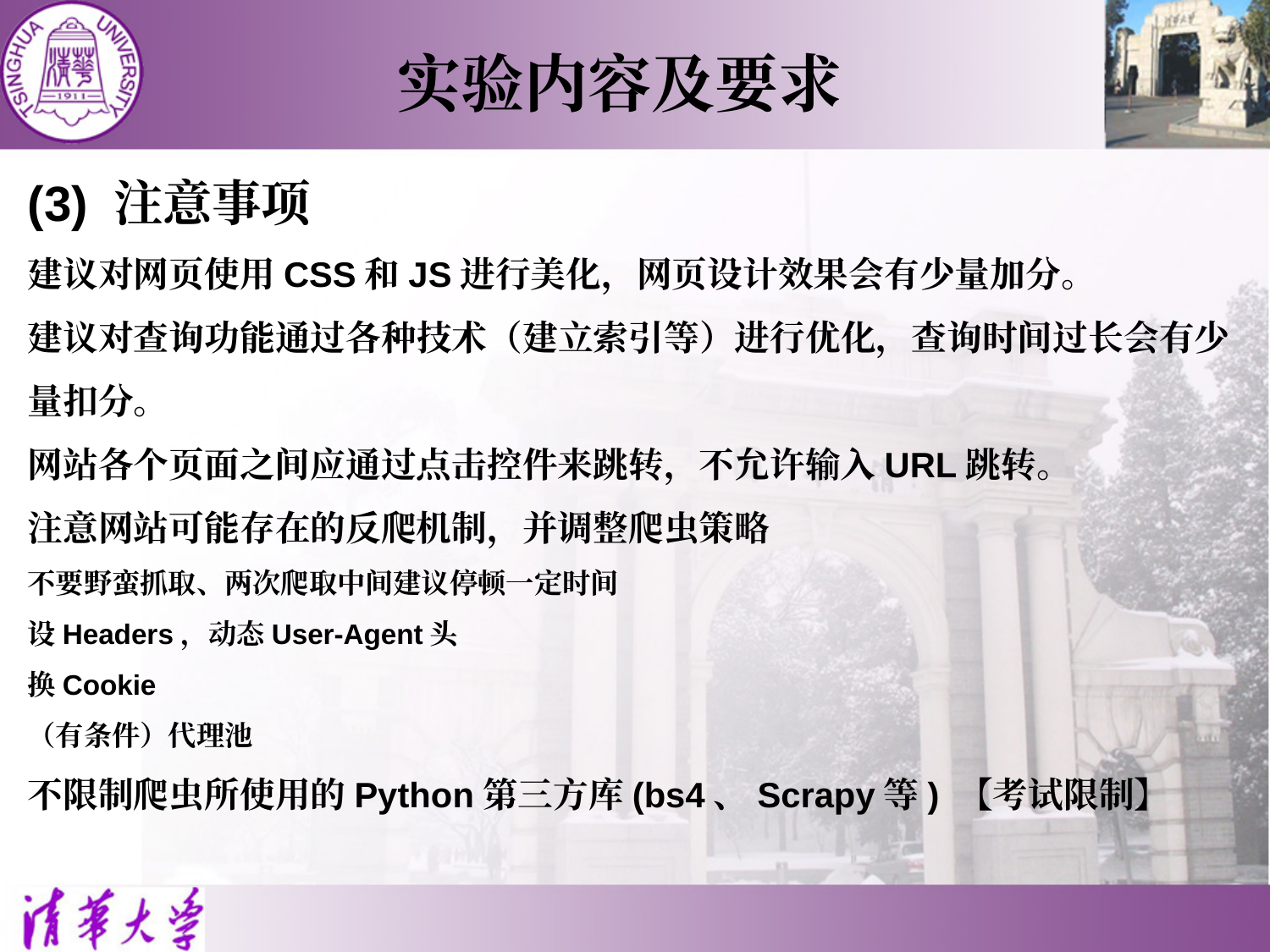

实验内容及要求
(3) 注意事项
建议对网页使用CSS和JS进行美化，网页设计效果会有少量加分。
建议对查询功能通过各种技术（建立索引等）进行优化，查询时间过长会有少量扣分。
网站各个页面之间应通过点击控件来跳转，不允许输入URL跳转。
注意网站可能存在的反爬机制，并调整爬虫策略
不要野蛮抓取、两次爬取中间建议停顿一定时间
设Headers，动态User-Agent头
换Cookie
（有条件）代理池
不限制爬虫所使用的Python第三方库(bs4、Scrapy等) 【考试限制】